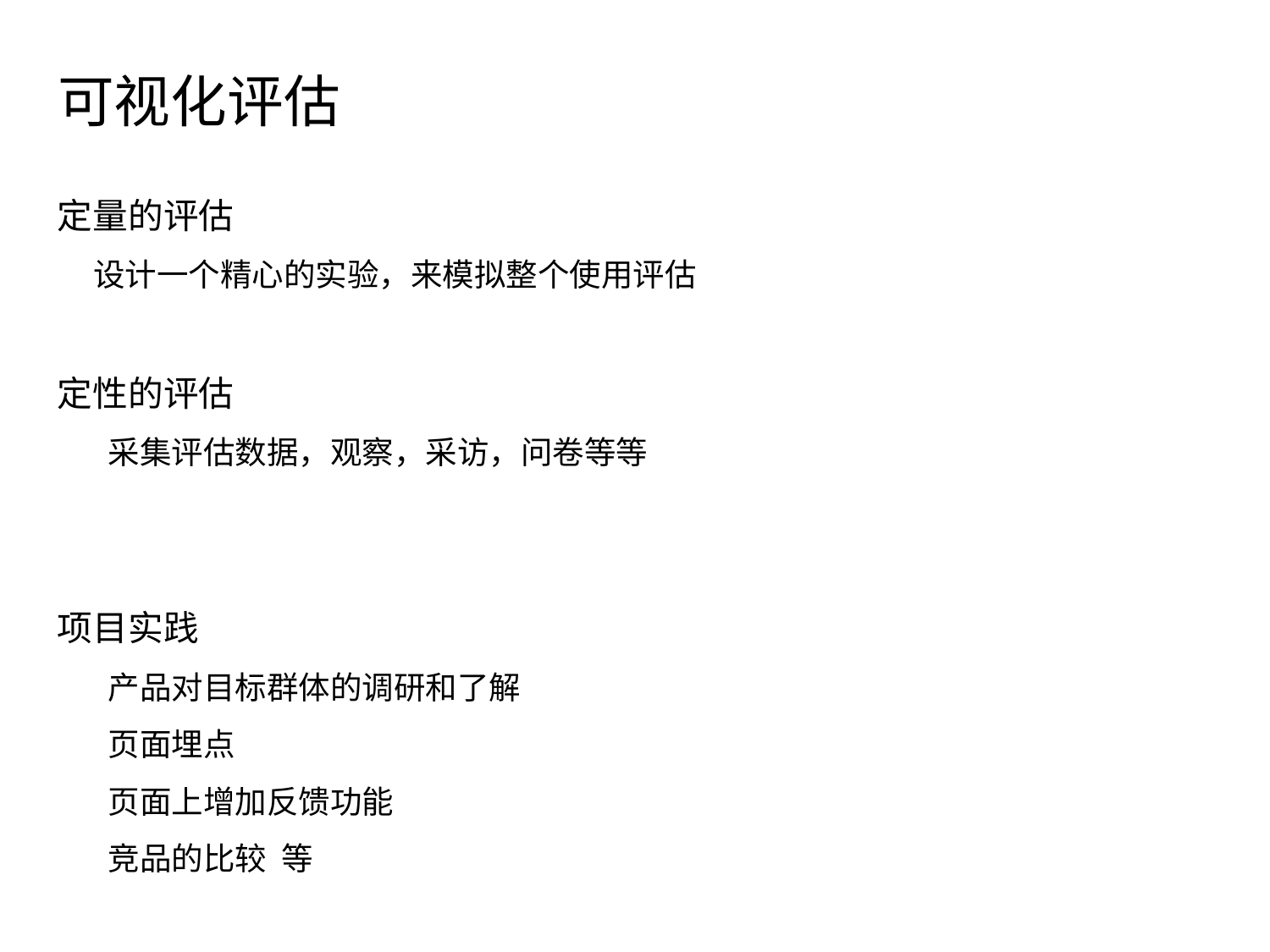

# 可视化评估
定量的评估
     设计一个精心的实验，来模拟整个使用评估
定性的评估
      采集评估数据，观察，采访，问卷等等

项目实践
      产品对目标群体的调研和了解
      页面埋点
      页面上增加反馈功能
      竞品的比较  等